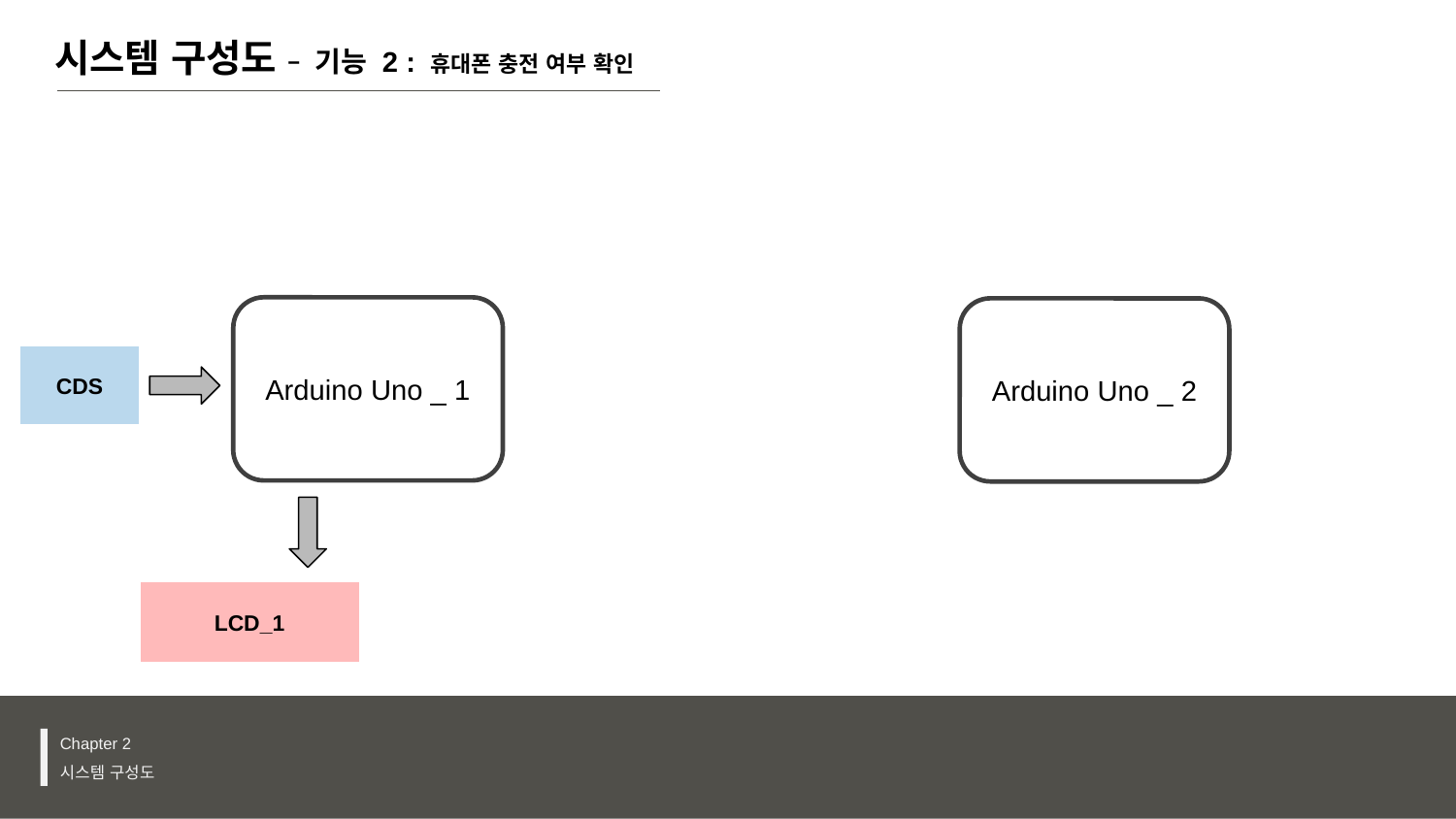

시스템 구성도 –  기능 2 : 휴대폰 충전 여부 확인
Arduino Uno _ 1
Arduino Uno _ 2
CDS

LCD_1

Chapter 2
시스템 구성도